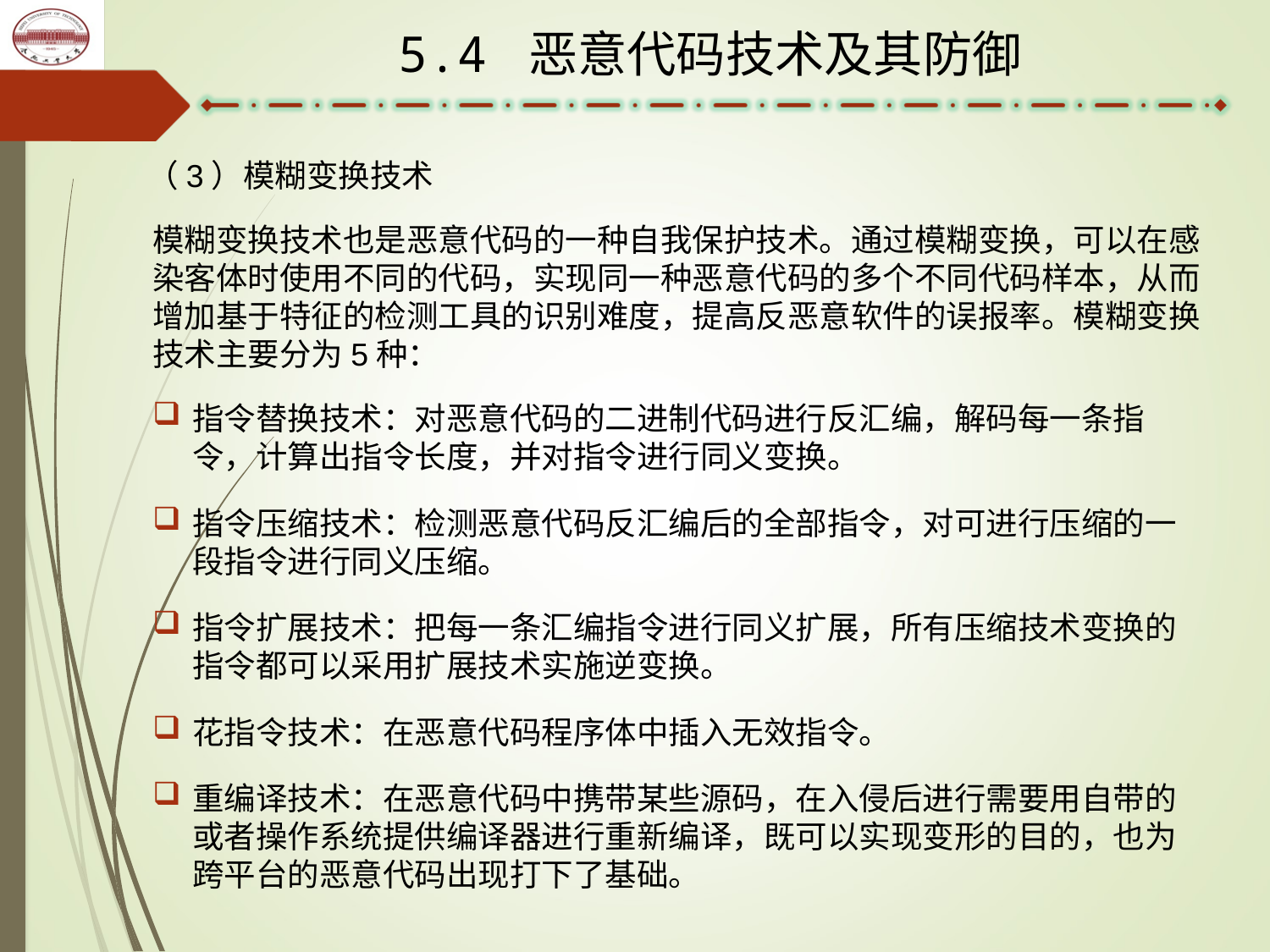

5.4 恶意代码技术及其防御
（3）模糊变换技术
模糊变换技术也是恶意代码的一种自我保护技术。通过模糊变换，可以在感染客体时使用不同的代码，实现同一种恶意代码的多个不同代码样本，从而增加基于特征的检测工具的识别难度，提高反恶意软件的误报率。模糊变换技术主要分为5种：
指令替换技术：对恶意代码的二进制代码进行反汇编，解码每一条指令，计算出指令长度，并对指令进行同义变换。
指令压缩技术：检测恶意代码反汇编后的全部指令，对可进行压缩的一段指令进行同义压缩。
指令扩展技术：把每一条汇编指令进行同义扩展，所有压缩技术变换的指令都可以采用扩展技术实施逆变换。
花指令技术：在恶意代码程序体中插入无效指令。
重编译技术：在恶意代码中携带某些源码，在入侵后进行需要用自带的或者操作系统提供编译器进行重新编译，既可以实现变形的目的，也为跨平台的恶意代码出现打下了基础。